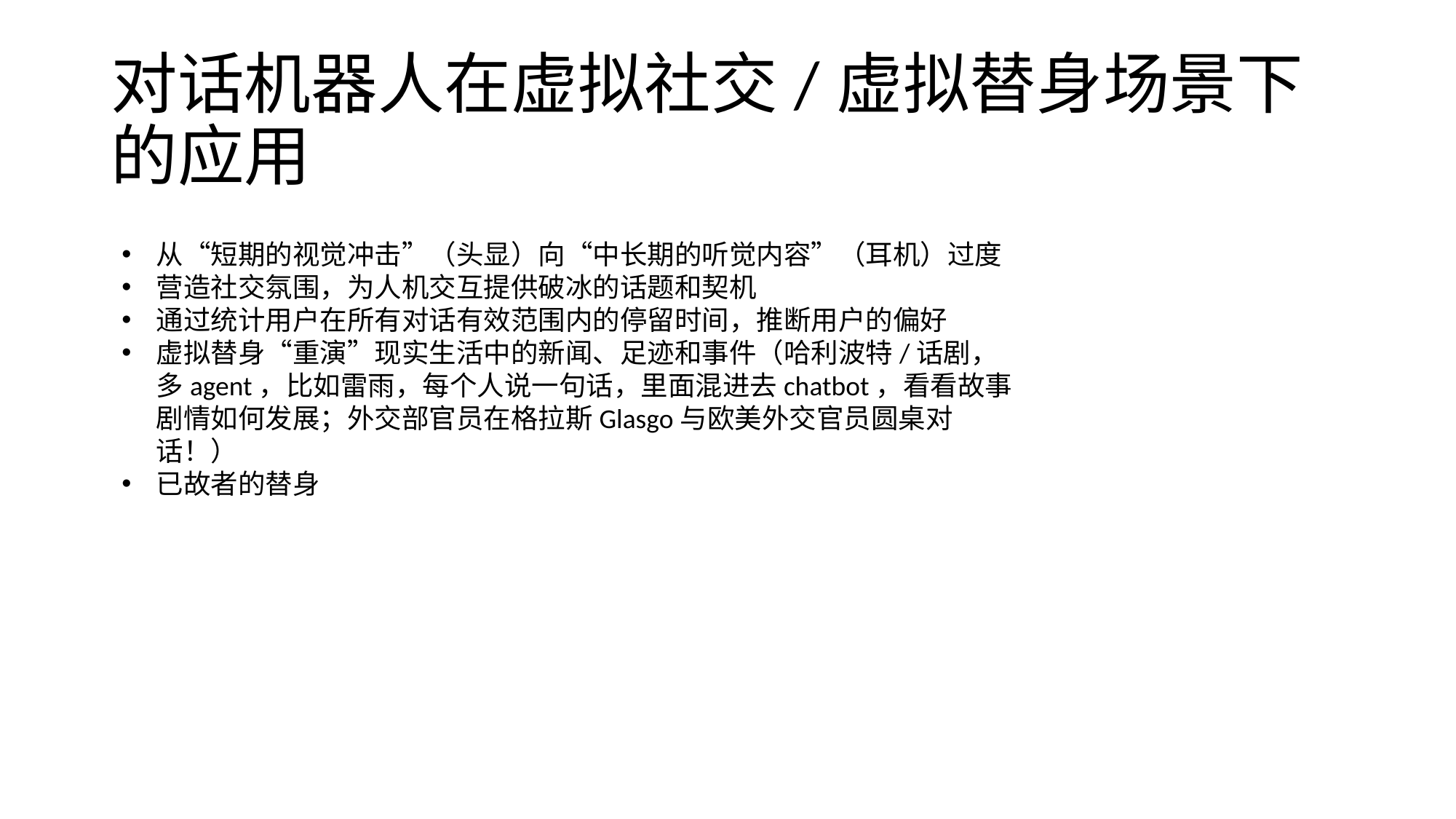

# 对话机器人在虚拟社交/虚拟替身场景下的应用
从“短期的视觉冲击”（头显）向“中长期的听觉内容”（耳机）过度
营造社交氛围，为人机交互提供破冰的话题和契机
通过统计用户在所有对话有效范围内的停留时间，推断用户的偏好
虚拟替身“重演”现实生活中的新闻、足迹和事件（哈利波特/话剧，多agent，比如雷雨，每个人说一句话，里面混进去chatbot，看看故事剧情如何发展；外交部官员在格拉斯Glasgo与欧美外交官员圆桌对话！）
已故者的替身